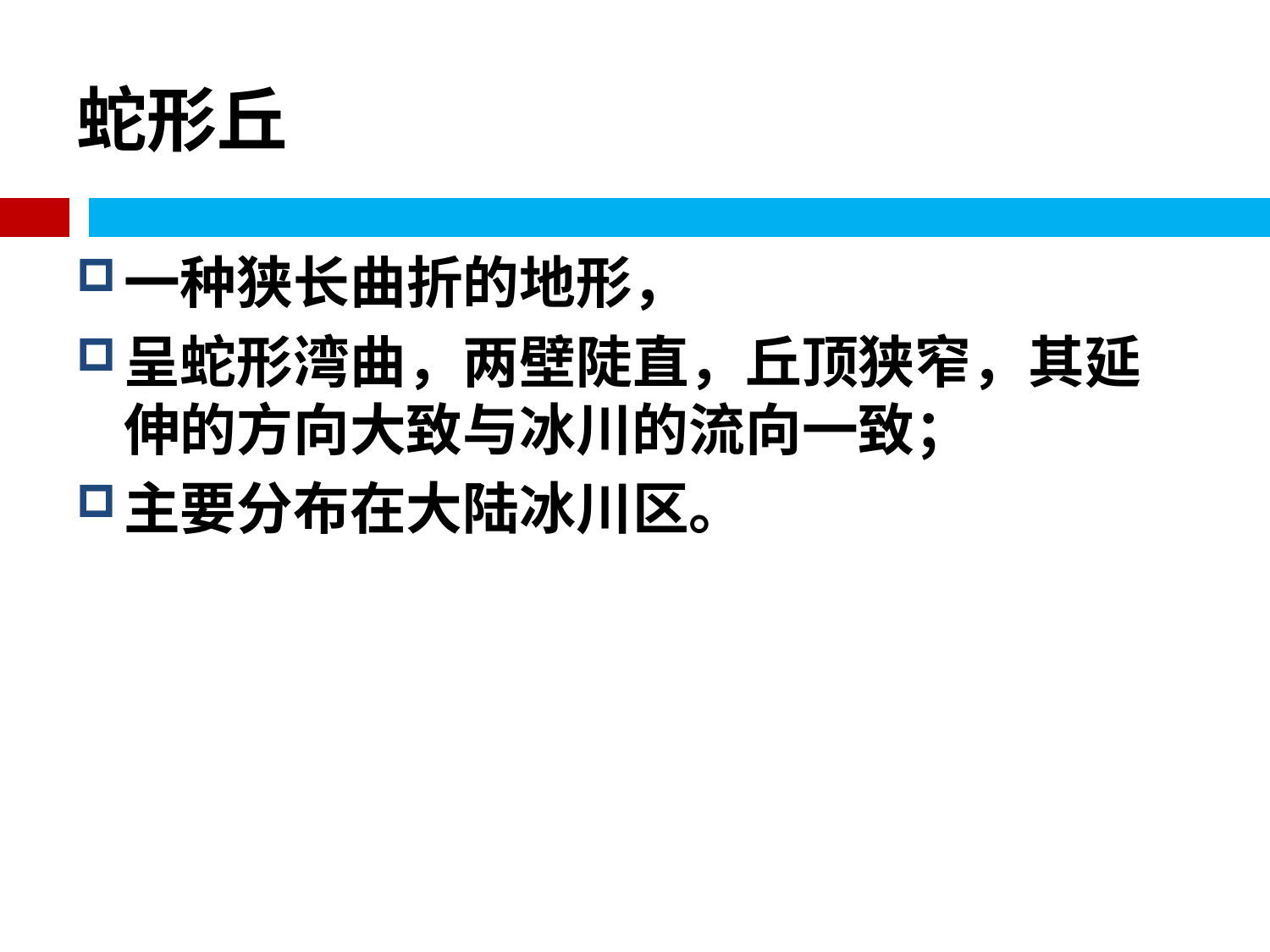

# 蛇形丘
一种狭长曲折的地形，
呈蛇形湾曲，两壁陡直，丘顶狭窄，其延伸的方向大致与冰川的流向一致；
主要分布在大陆冰川区。